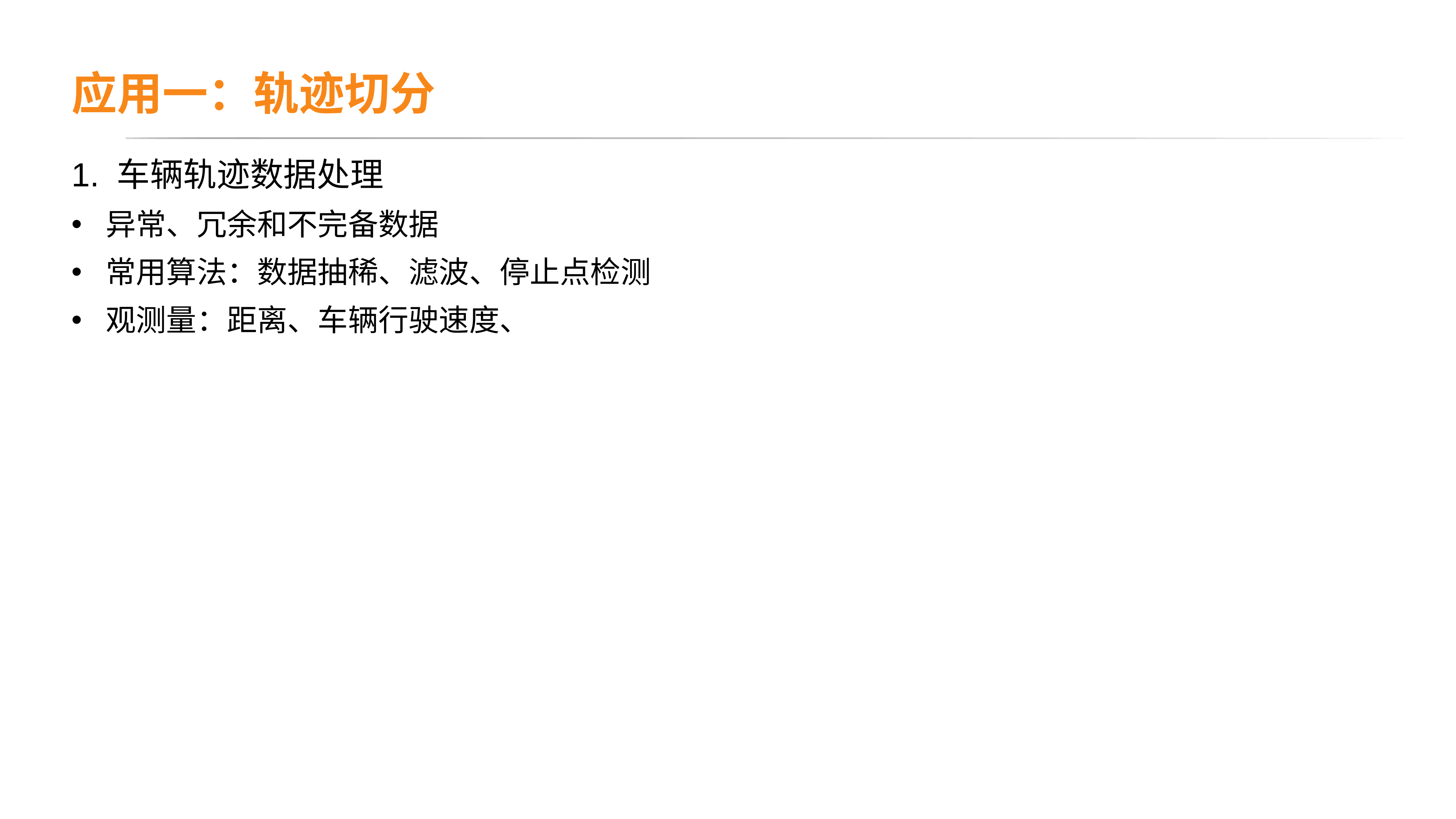

应用一：轨迹切分
1. 车辆轨迹数据处理
异常、冗余和不完备数据
常用算法：数据抽稀、滤波、停止点检测
观测量：距离、车辆行驶速度、